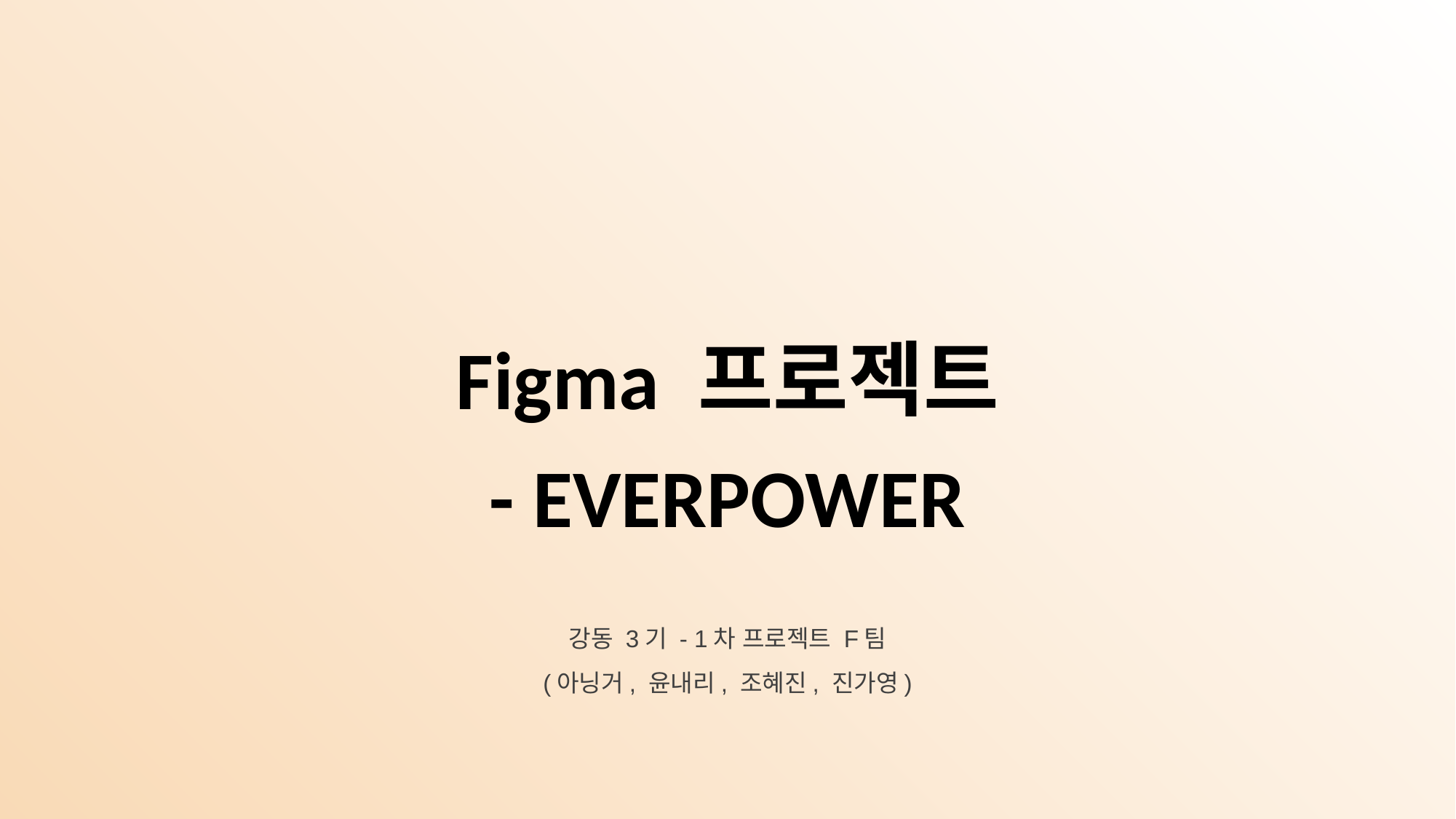

# Figma 프로젝트 - EVERPOWER
강동 3기 - 1차 프로젝트 F팀
(아닝거, 윤내리, 조혜진, 진가영)